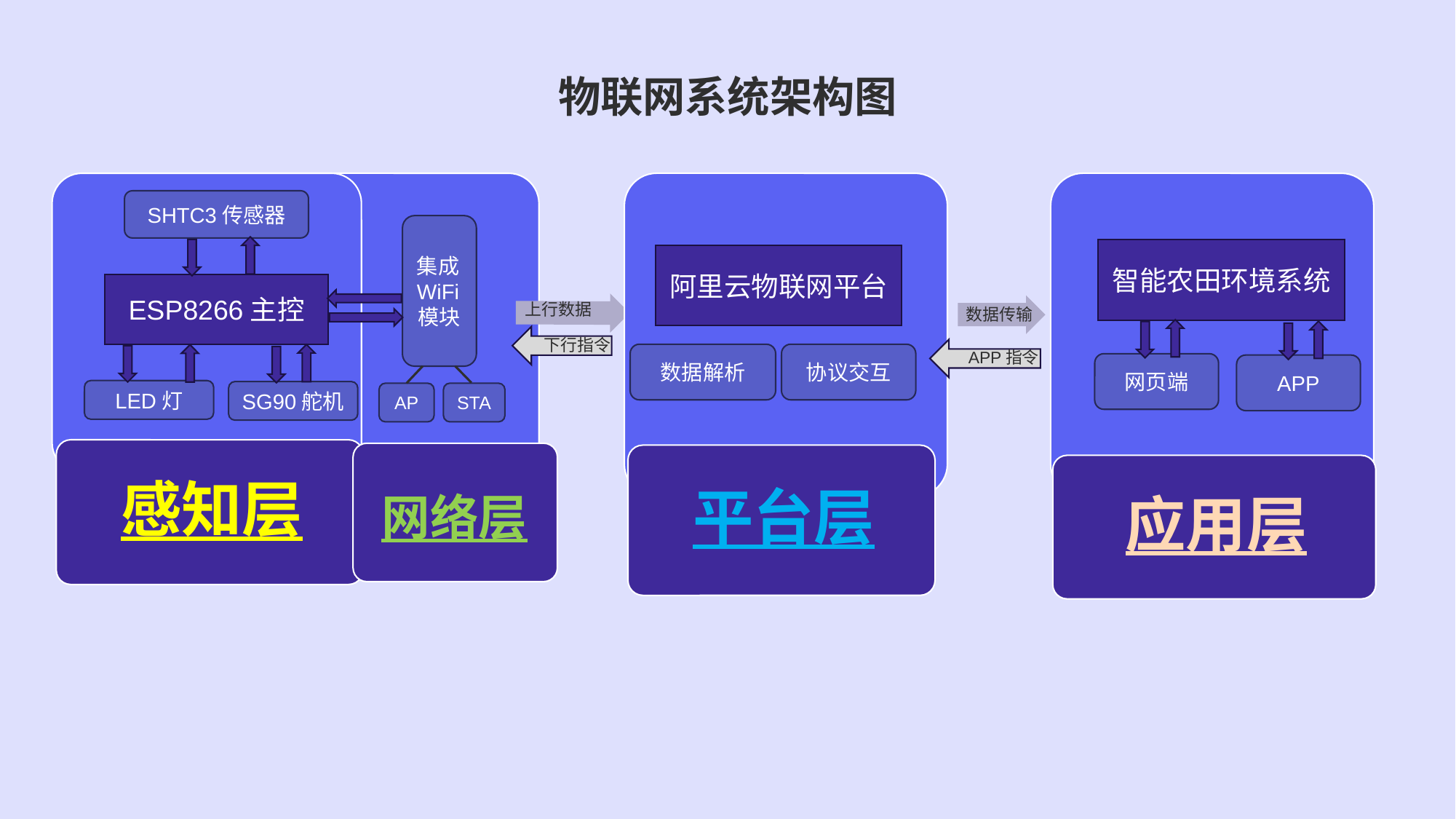

物联网系统架构图
感知层

平台层

应用层

SHTC3传感器
集成WiFi模块

智能农田环境系统
阿里云物联网平台

ESP8266主控

上行数据
数据传输

下行指令
APP指令
协议交互
数据解析

网页端
APP
LED灯
SG90舵机
AP
STA

网络层